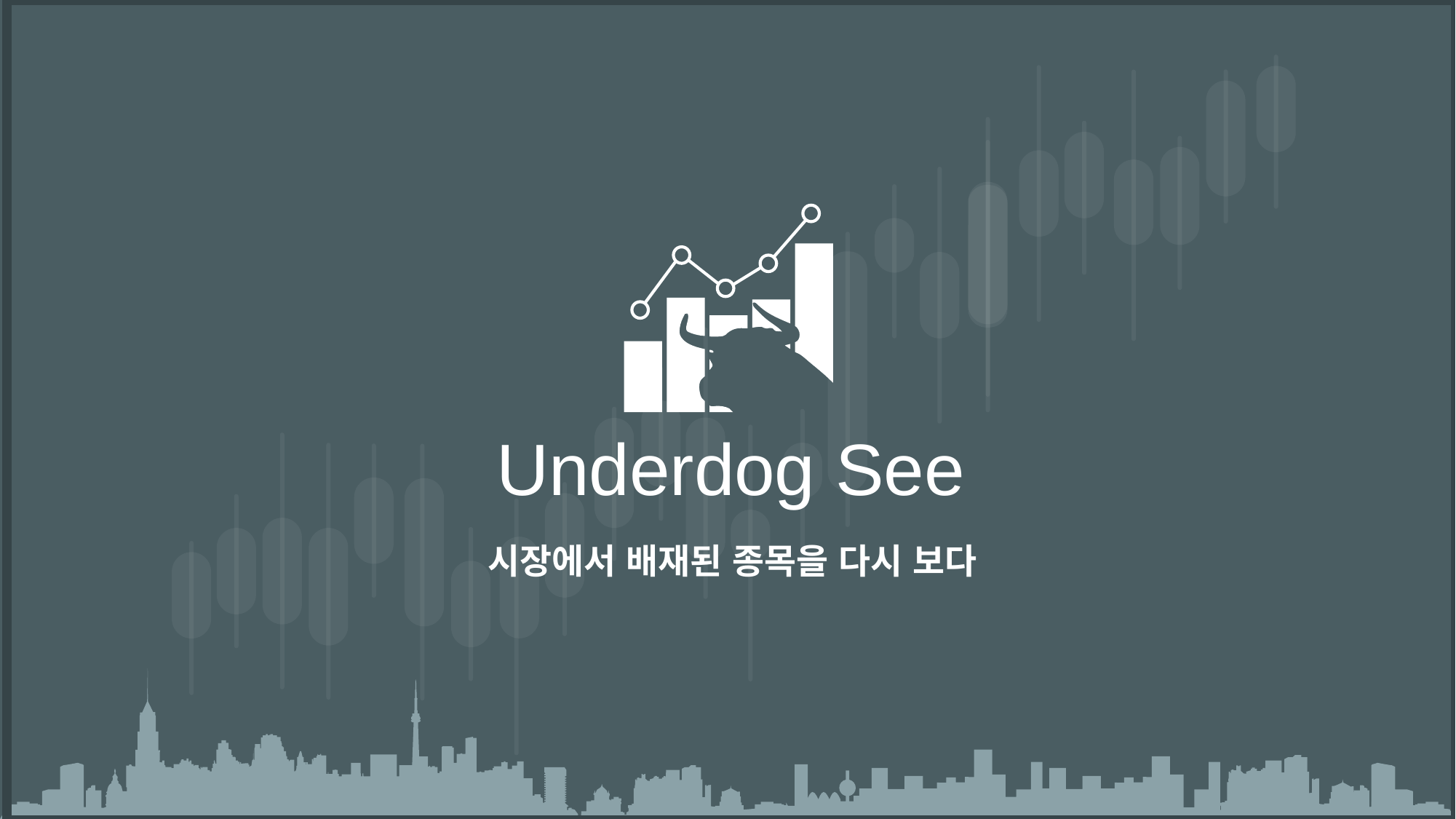

Underdog See
시장에서 배재된 종목을 다시 보다